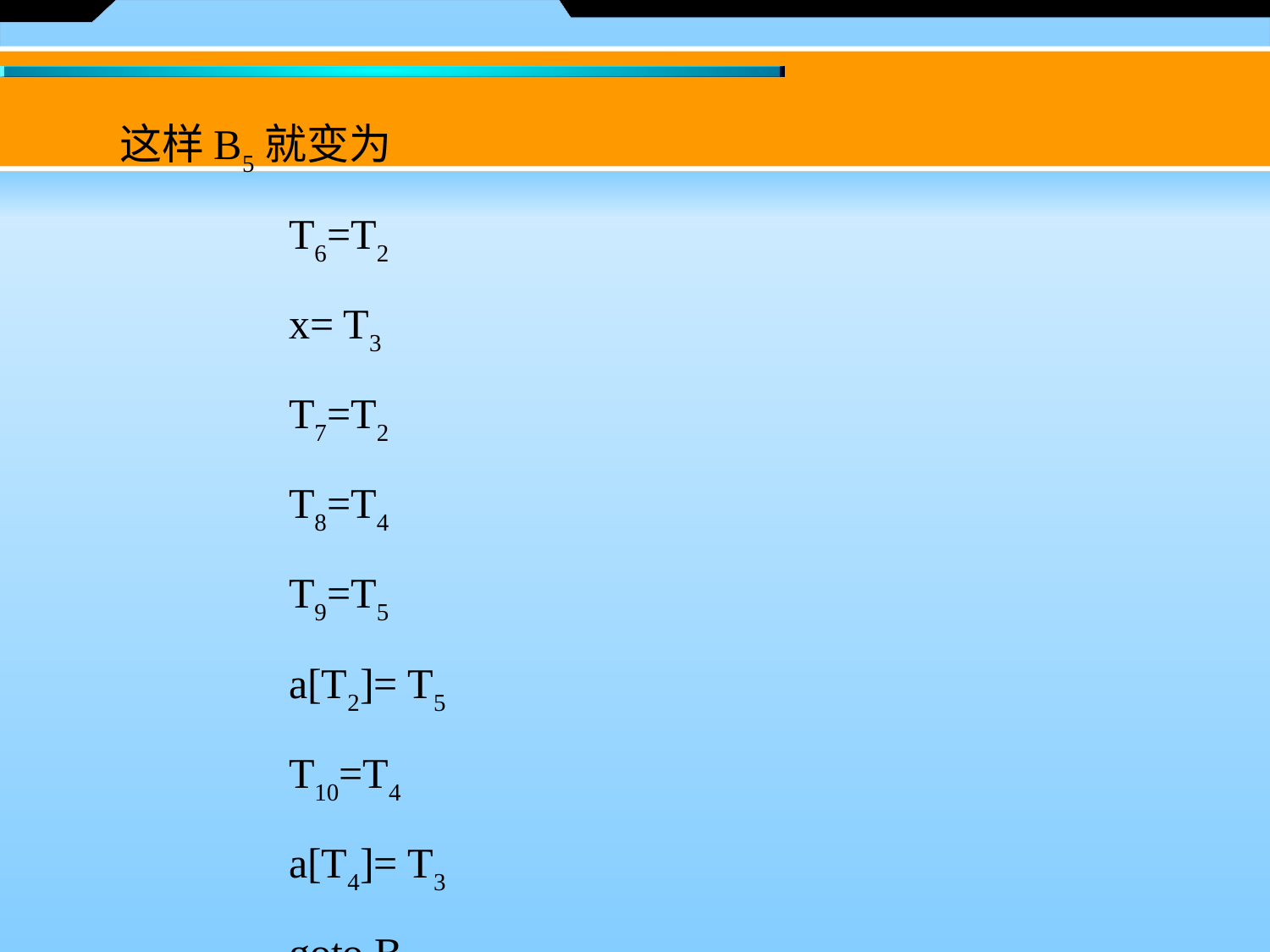

这样B5就变为
		T6=T2
		x= T3
		T7=T2
		T8=T4
		T9=T5
		a[T2]= T5
		T10=T4
		a[T4]= T3
		goto B2
　　复写传播的目的就是使对某些变量的赋值成为无用赋值。